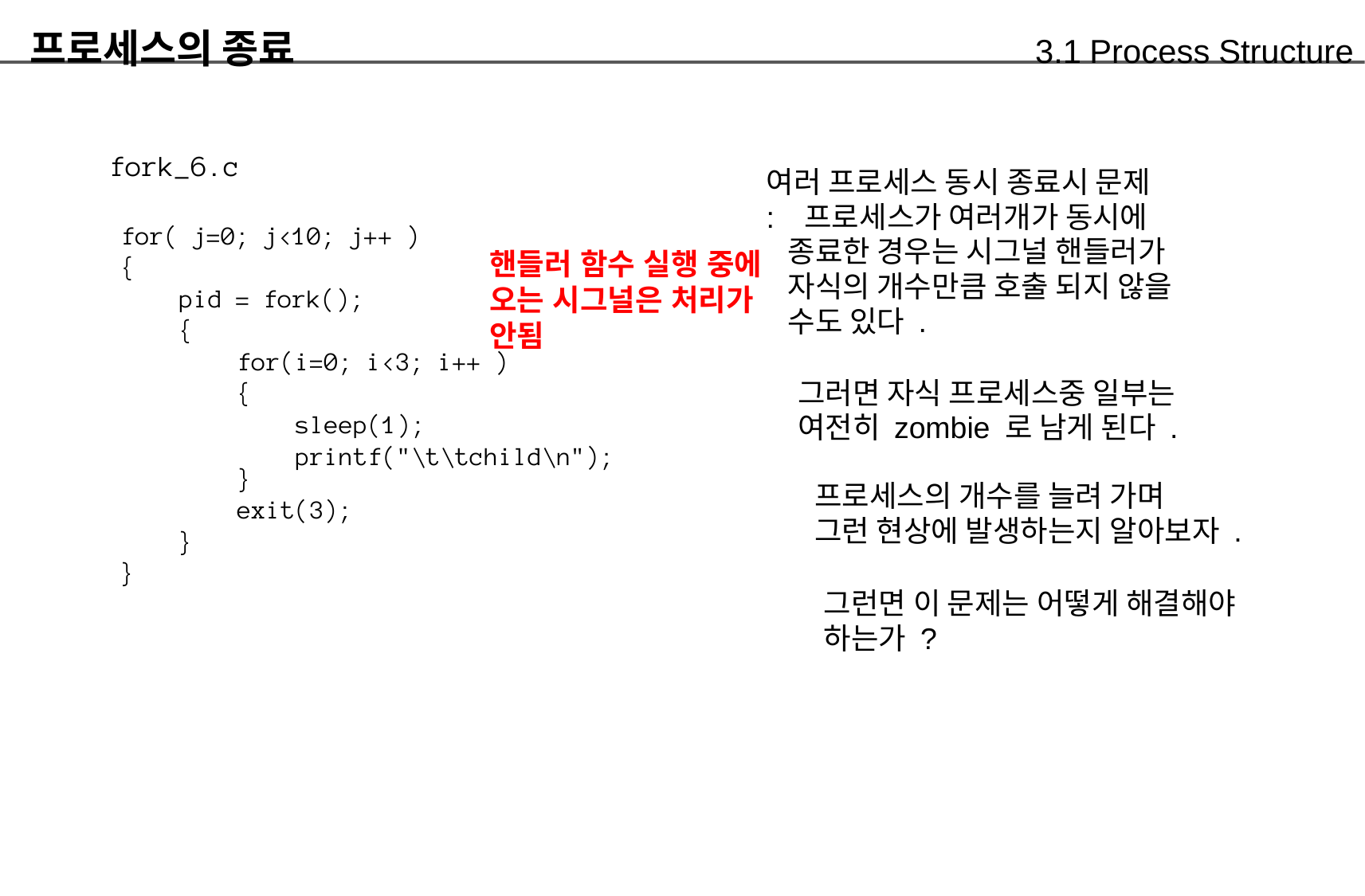

프로세스의 종료

	fork_6.c

		for(  j=0;  j<10;  j++  )
		{
			pid  =  fork();
			{
				for(i=0;  i<3;  i++  )
				{
					sleep(1);
					printf("\t\tchild\n");
			3.1 Process Structure

여러 프로세스 동시 종료시 문제
:   프로세스가 여러개가 동시에
	종료한 경우는 시그널 핸들러가
	자식의 개수만큼 호출 되지 않을
	수도 있다 .

		그러면 자식 프로세스중 일부는
		여전히 zombie 로 남게 된다 .

핸들러 함수 실행 중에 오는 시그널은 처리가 안됨
}
exit(3);
프로세스의 개수를 늘려 가며
그런 현상에 발생하는지 알아보자 .
}
}
그런면 이 문제는 어떻게 해결해야
하는가 ?